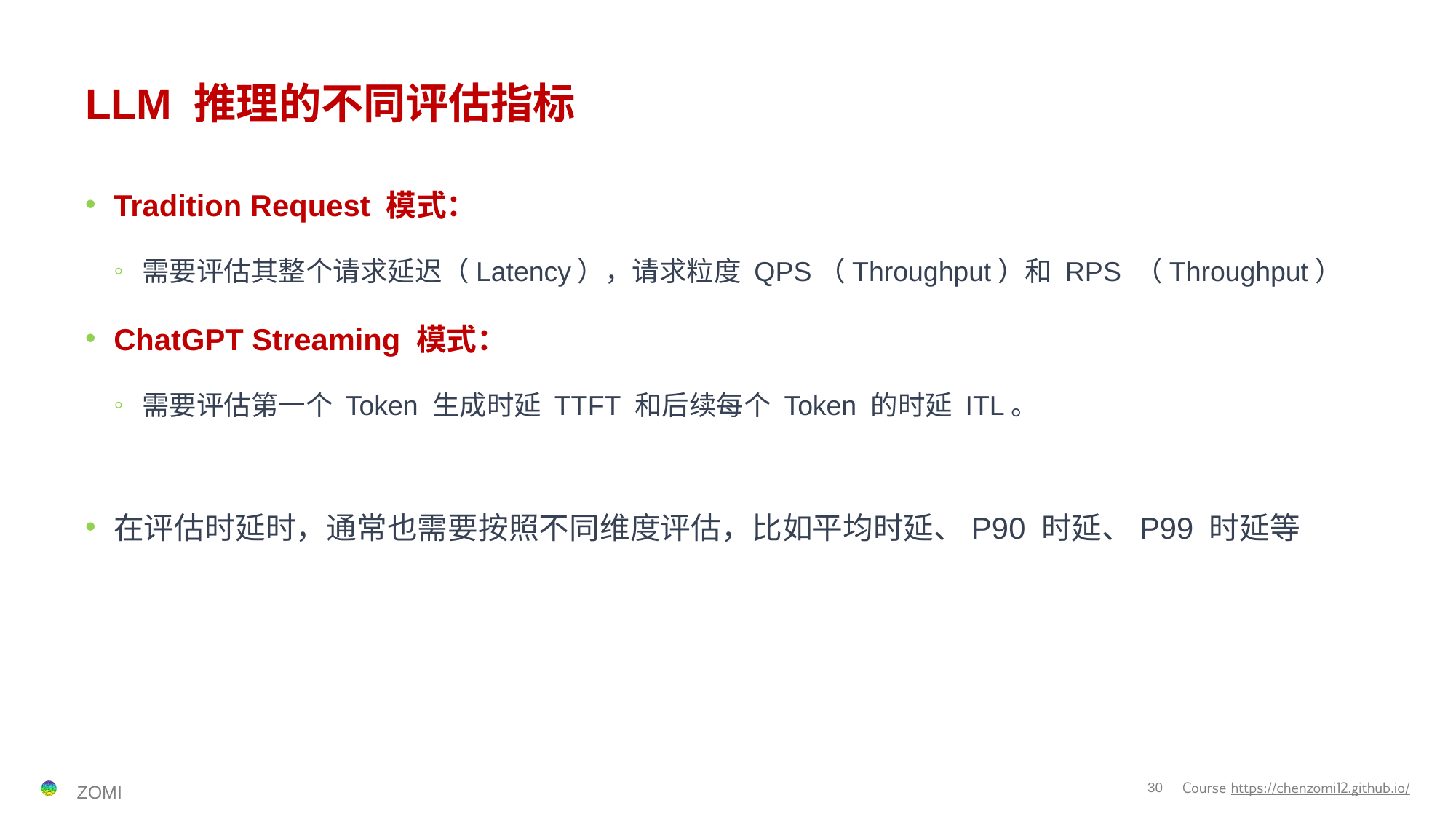

# LLM 推理的不同评估指标
Tradition Request 模式：
需要评估其整个请求延迟（Latency），请求粒度 QPS（Throughput）和 RPS （Throughput）
ChatGPT Streaming 模式：
需要评估第一个 Token 生成时延 TTFT 和后续每个 Token 的时延 ITL。

在评估时延时，通常也需要按照不同维度评估，比如平均时延、P90 时延、P99 时延等